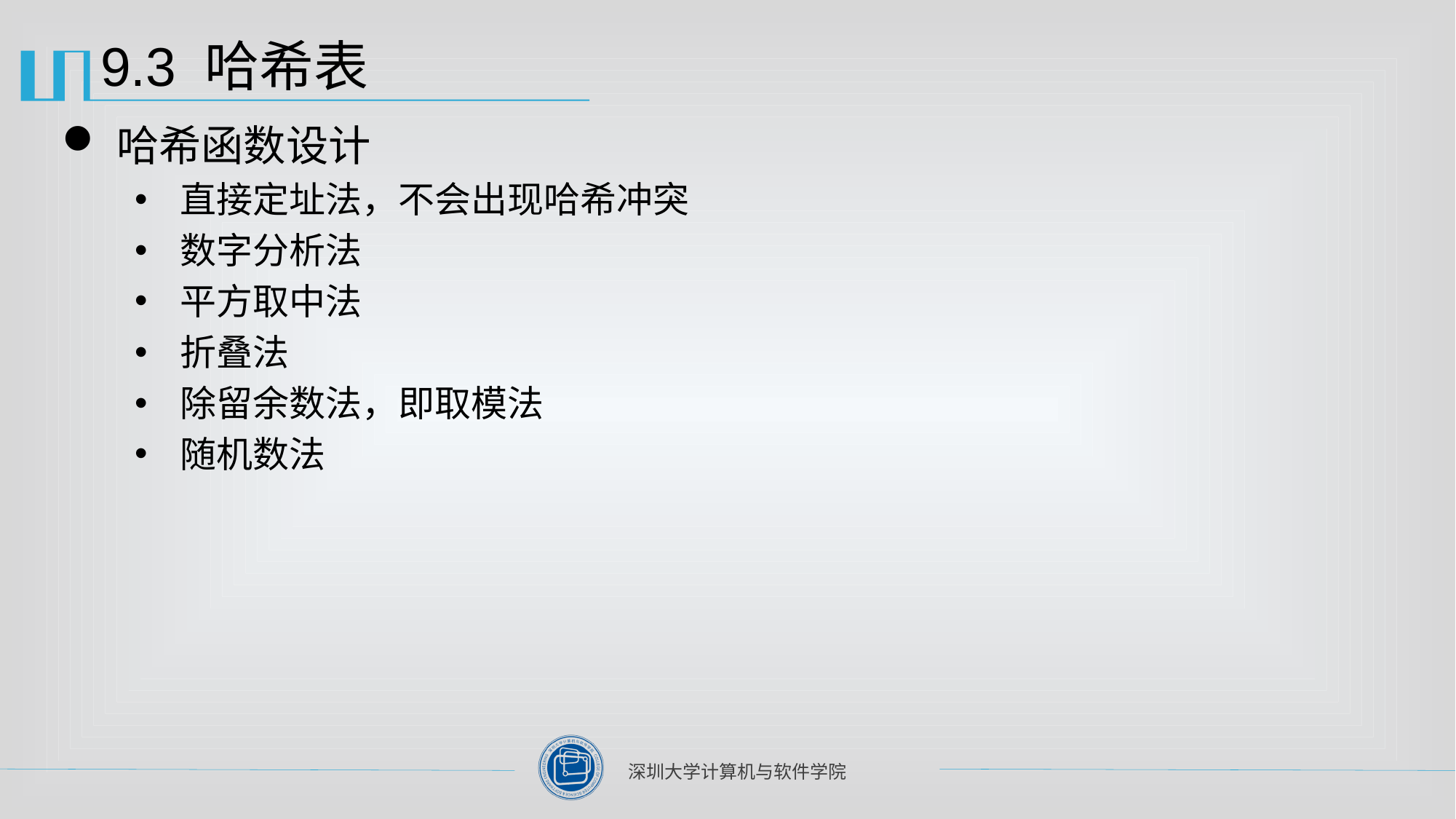

# 9.3 哈希表
哈希函数设计
直接定址法，不会出现哈希冲突
数字分析法
平方取中法
折叠法
除留余数法，即取模法
随机数法

116